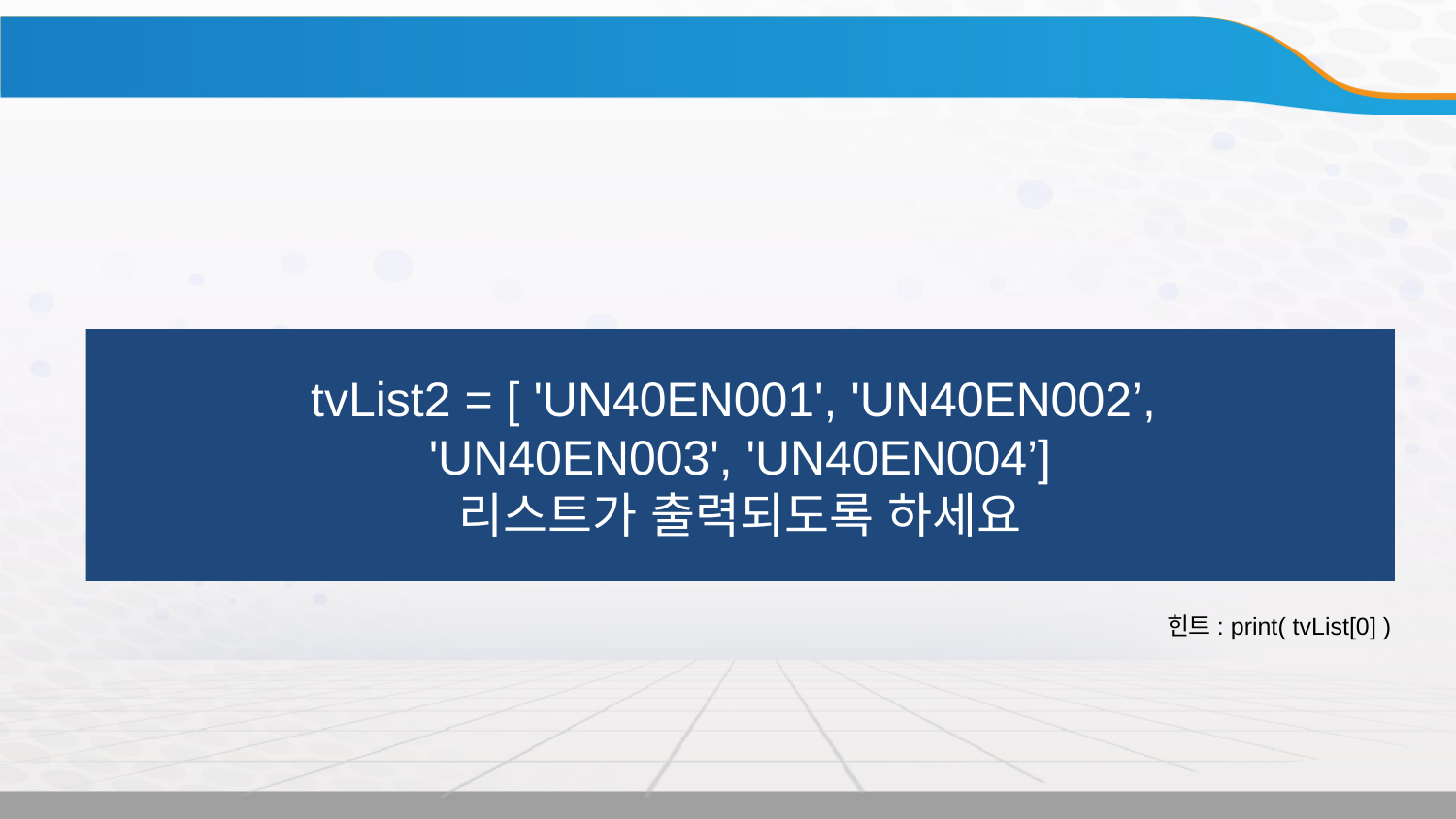

실습
tvList2 = [ 'UN40EN001', 'UN40EN002’,
'UN40EN003', 'UN40EN004’]
리스트가 출력되도록 하세요
힌트: print( tvList[0] )